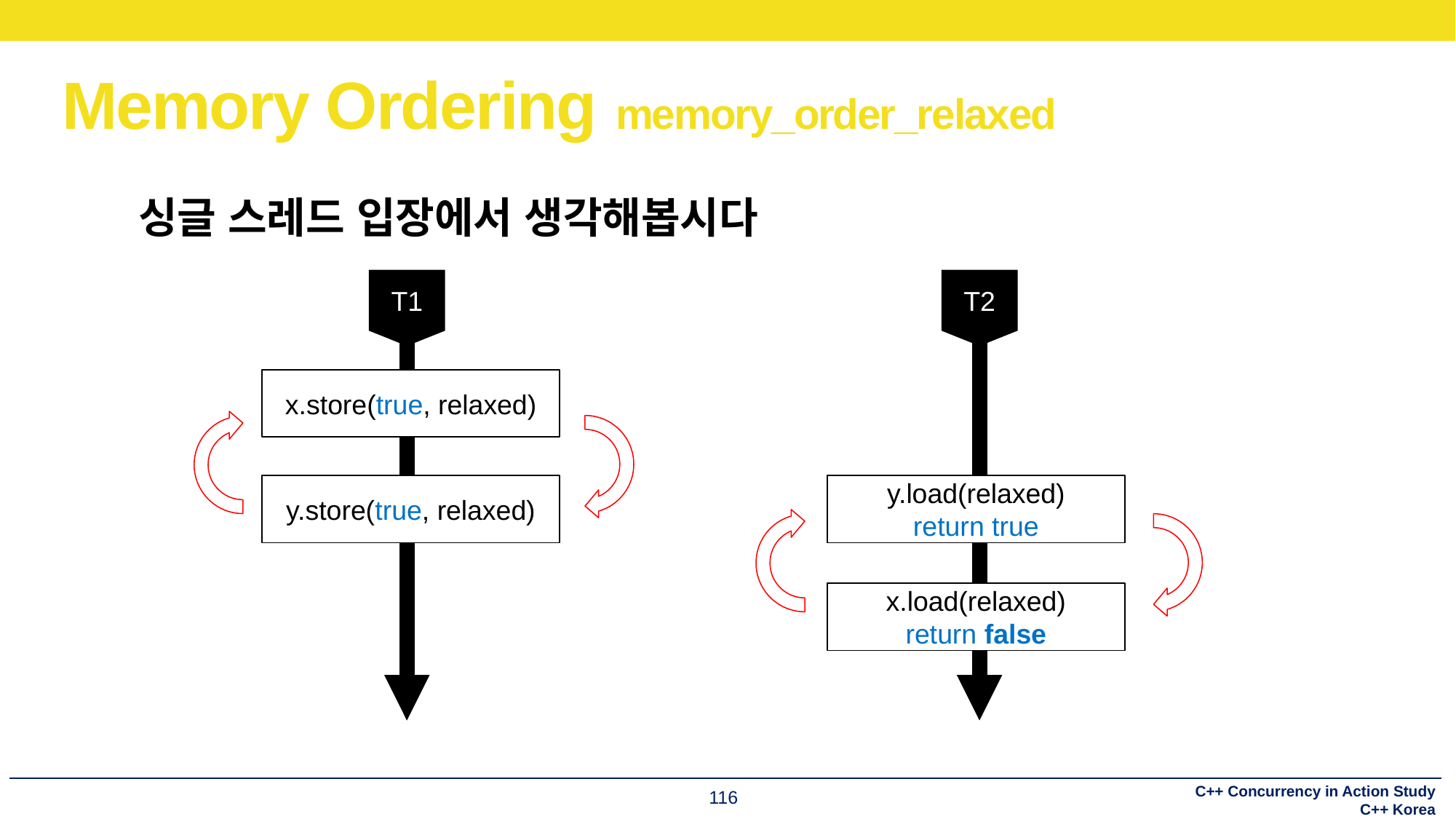

# Memory Ordering memory_order_relaxed
싱글 스레드 입장에서 생각해봅시다

T1
x.store(true, relaxed)
y.store(true, relaxed)
T2
y.load(relaxed)
return true
x.load(relaxed)
return false

116